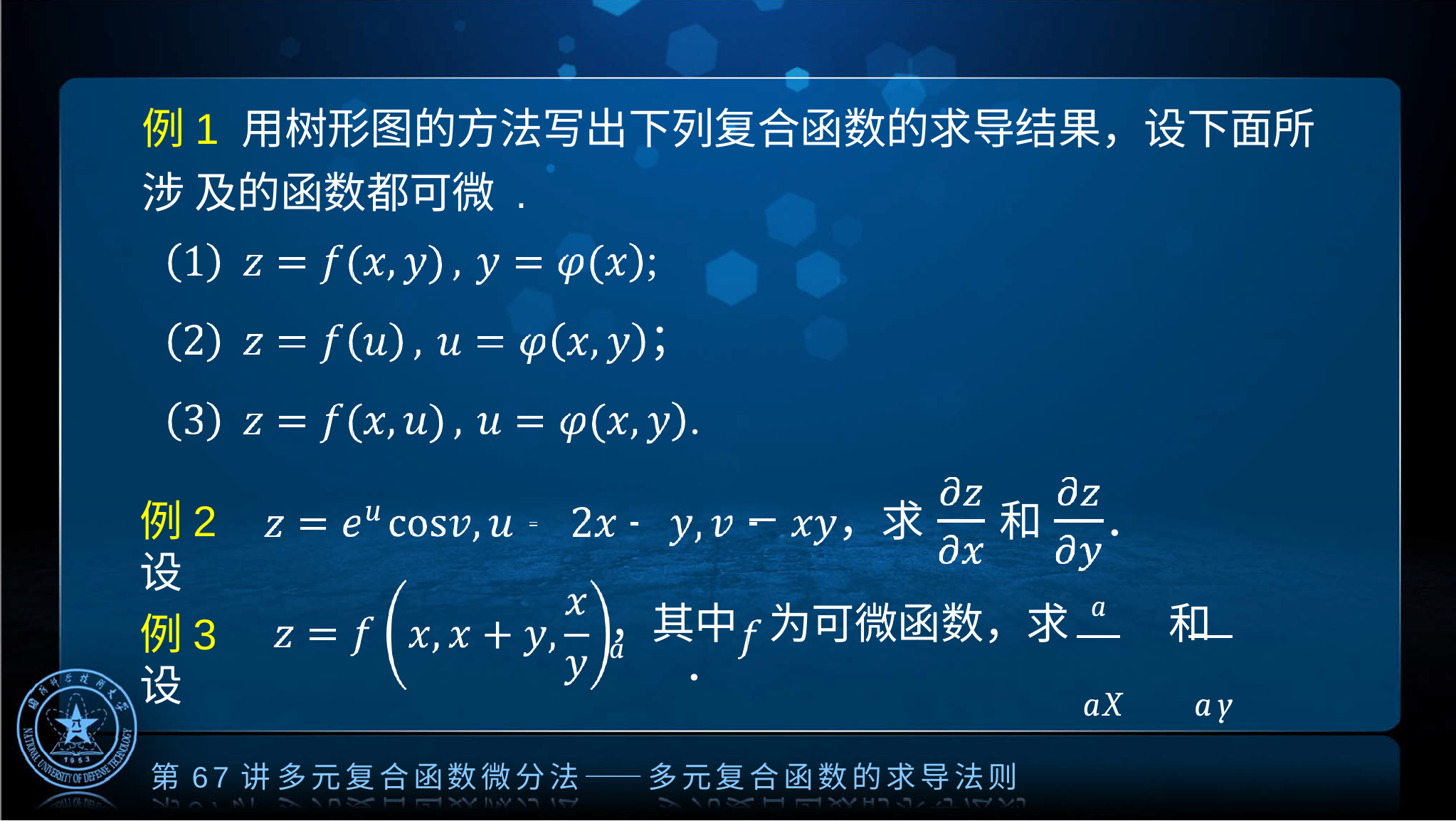

# 例1 用树形图的方法写出下列复合函数的求导结果，设下面所涉 及的函数都可微 .
;
；
.

u

，求	和	．
例2 设

例3 设
，其中	为可微函数，求 a 和 a ．
aX	ay

第67讲	多元复合函数微分法——多元复合函数的求导法则